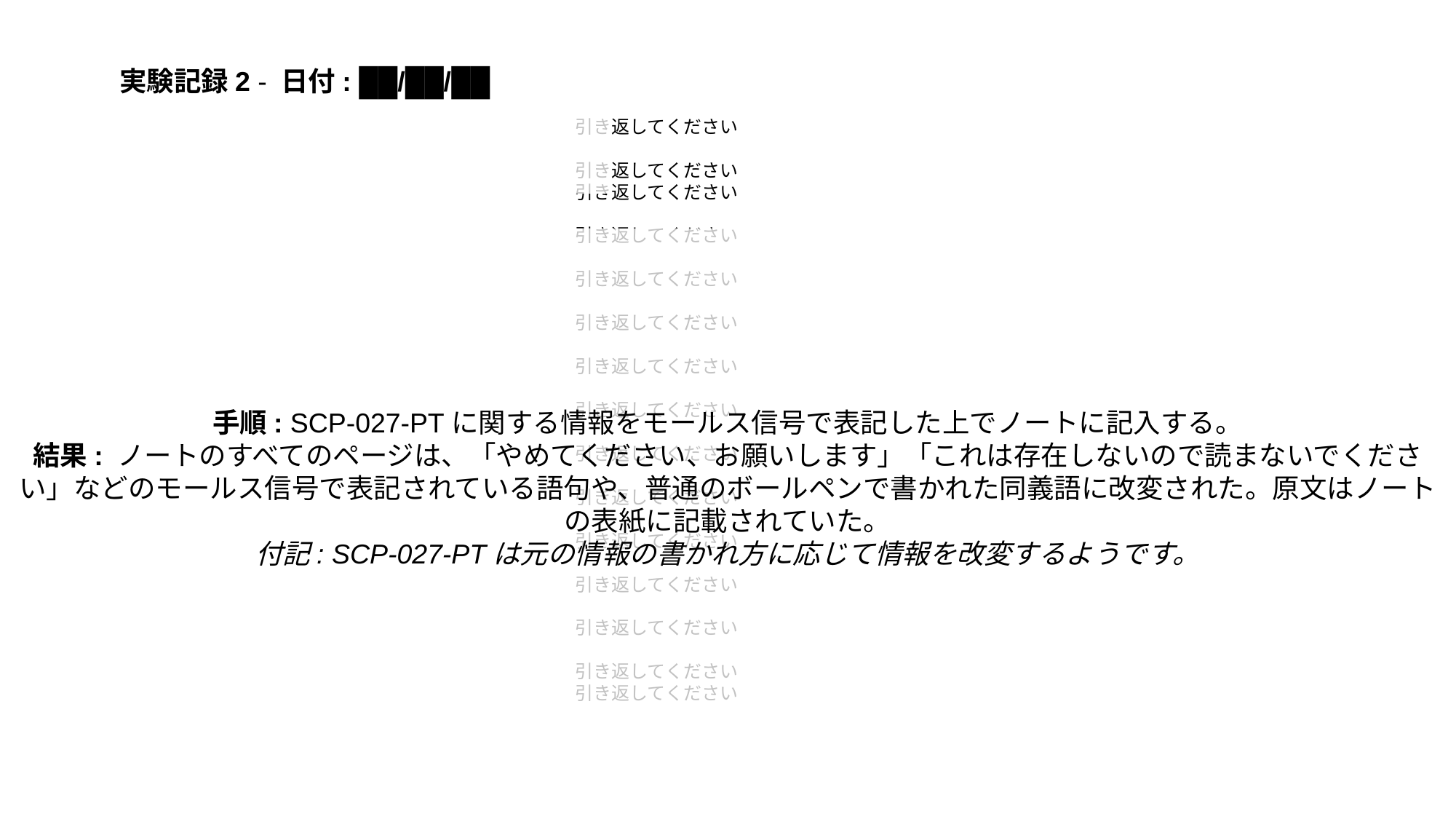

実験記録2 - 日付: ██/██/██
引き返してください

引き返してください
引き返してください

引き返してください

引き返してください

引き返してください

引き返してください

引き返してください

引き返してください

引き返してください

引き返してください

引き返してください

引き返してください

引き返してください
引き返してください
手順: SCP-027-PTに関する情報をモールス信号で表記した上でノートに記入する。
結果: ノートのすべてのページは、「やめてください、お願いします」「これは存在しないので読まないでください」などのモールス信号で表記されている語句や、普通のボールペンで書かれた同義語に改変された。原文はノートの表紙に記載されていた。
付記: SCP-027-PTは元の情報の書かれ方に応じて情報を改変するようです。